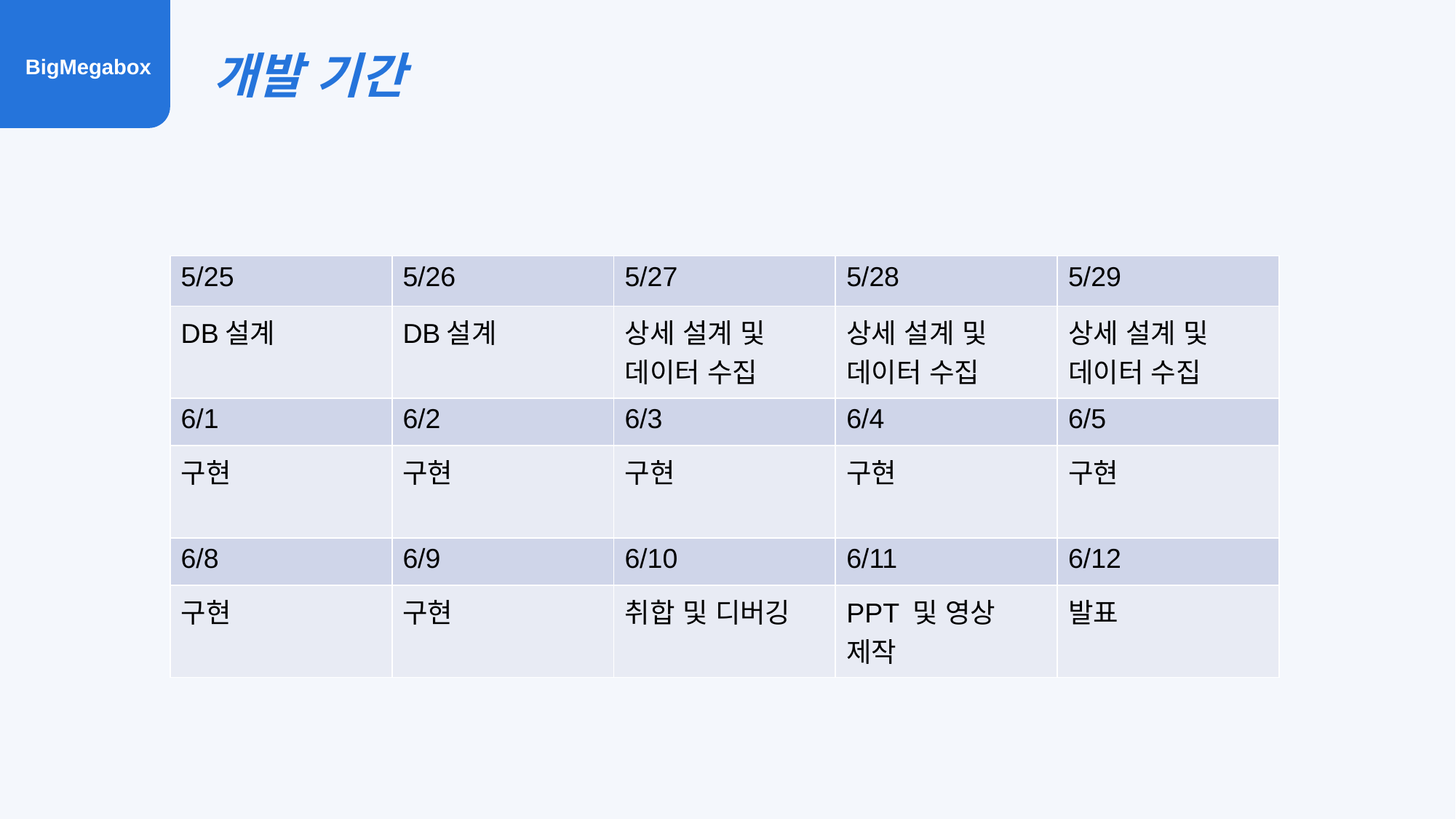

개발 기간
BigMegabox
| 5/25 | 5/26 | 5/27 | 5/28 | 5/29 |
| --- | --- | --- | --- | --- |
| DB설계 | DB설계 | 상세 설계 및 데이터 수집 | 상세 설계 및 데이터 수집 | 상세 설계 및 데이터 수집 |
| 6/1 | 6/2 | 6/3 | 6/4 | 6/5 |
| 구현 | 구현 | 구현 | 구현 | 구현 |
| 6/8 | 6/9 | 6/10 | 6/11 | 6/12 |
| 구현 | 구현 | 취합 및 디버깅 | PPT 및 영상 제작 | 발표 |